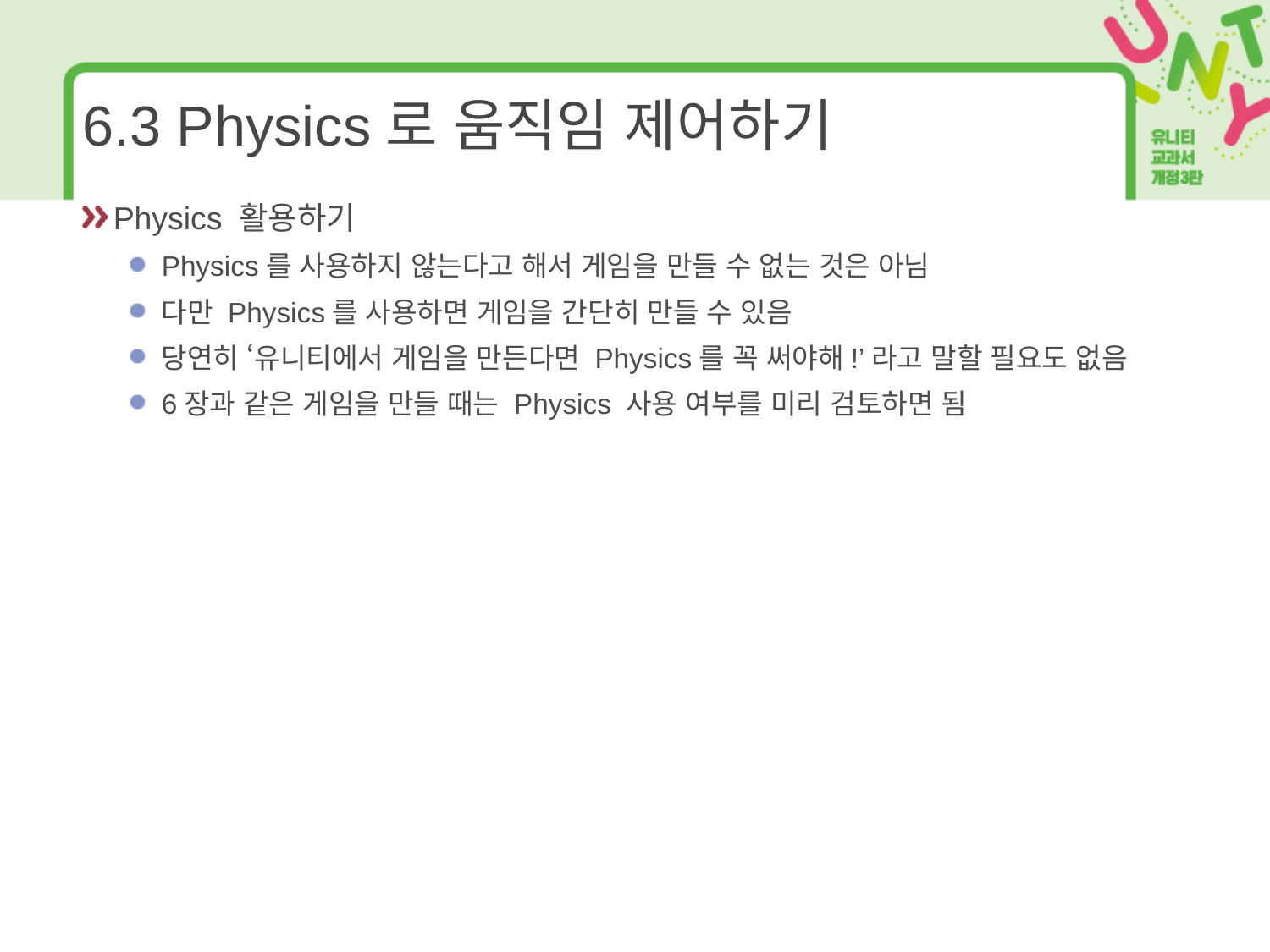

# 6.3 Physics로 움직임 제어하기
Physics 활용하기
Physics를 사용하지 않는다고 해서 게임을 만들 수 없는 것은 아님
다만 Physics를 사용하면 게임을 간단히 만들 수 있음
당연히 ‘유니티에서 게임을 만든다면 Physics를 꼭 써야해!’라고 말할 필요도 없음
6장과 같은 게임을 만들 때는 Physics 사용 여부를 미리 검토하면 됨